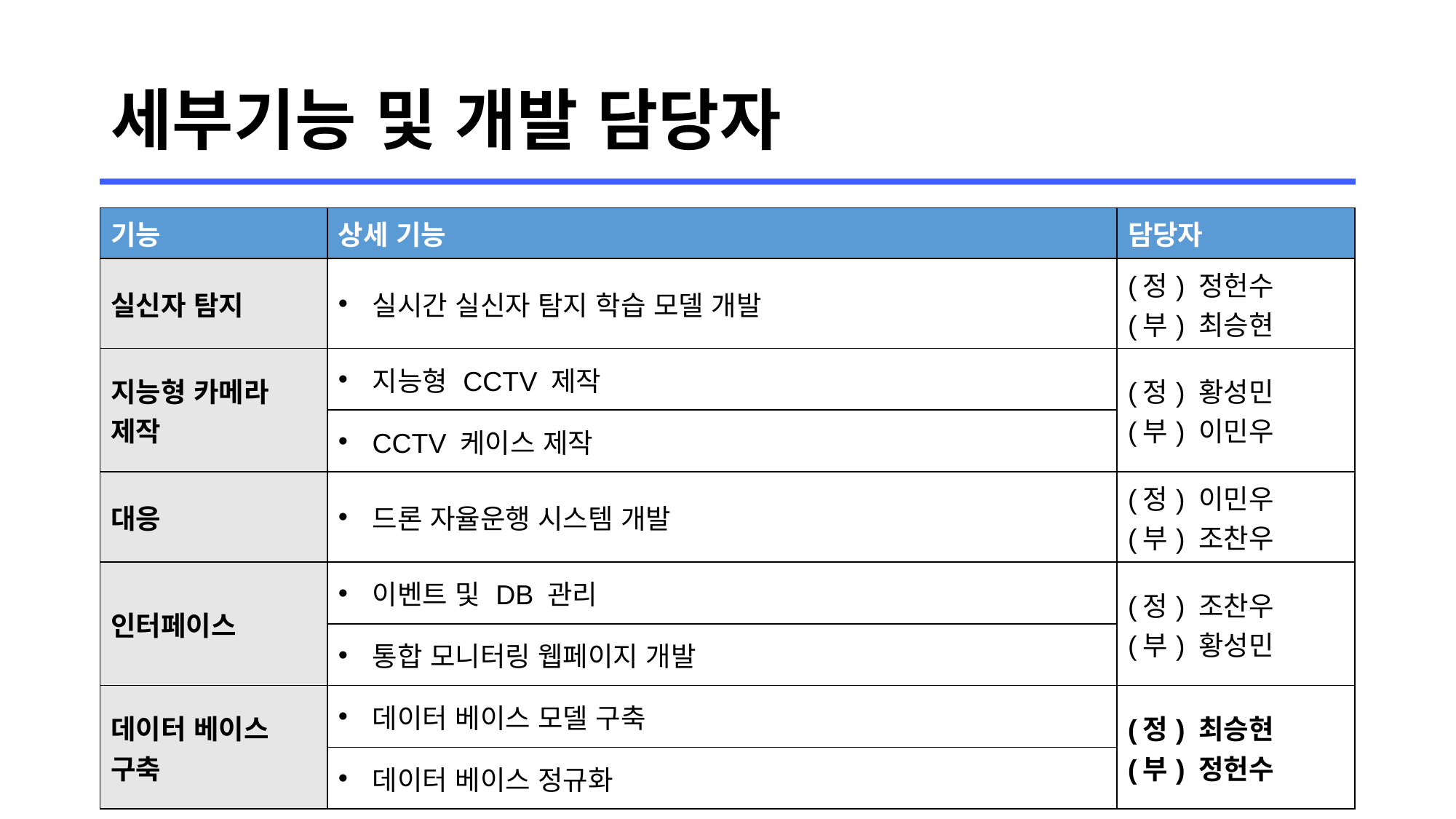

# 세부기능 및 개발 담당자
| 기능 | 상세 기능 | 담당자 |
| --- | --- | --- |
| 실신자 탐지 | 실시간 실신자 탐지 학습 모델 개발 | (정) 정헌수 (부) 최승현 |
| 지능형 카메라 제작 | 지능형 CCTV 제작 | (정) 황성민 (부) 이민우 |
|  | CCTV 케이스 제작 | 조찬우, 황성민 |
| 대응 | 드론 자율운행 시스템 개발 | (정) 이민우 (부) 조찬우 |
| 인터페이스 | 이벤트 및 DB 관리 | (정) 조찬우 (부) 황성민 |
|  | 통합 모니터링 웹페이지 개발 |  |
| 데이터 베이스 구축 | 데이터 베이스 모델 구축 | (정) 최승현 (부) 정헌수 |
|  | 데이터 베이스 정규화 |  |